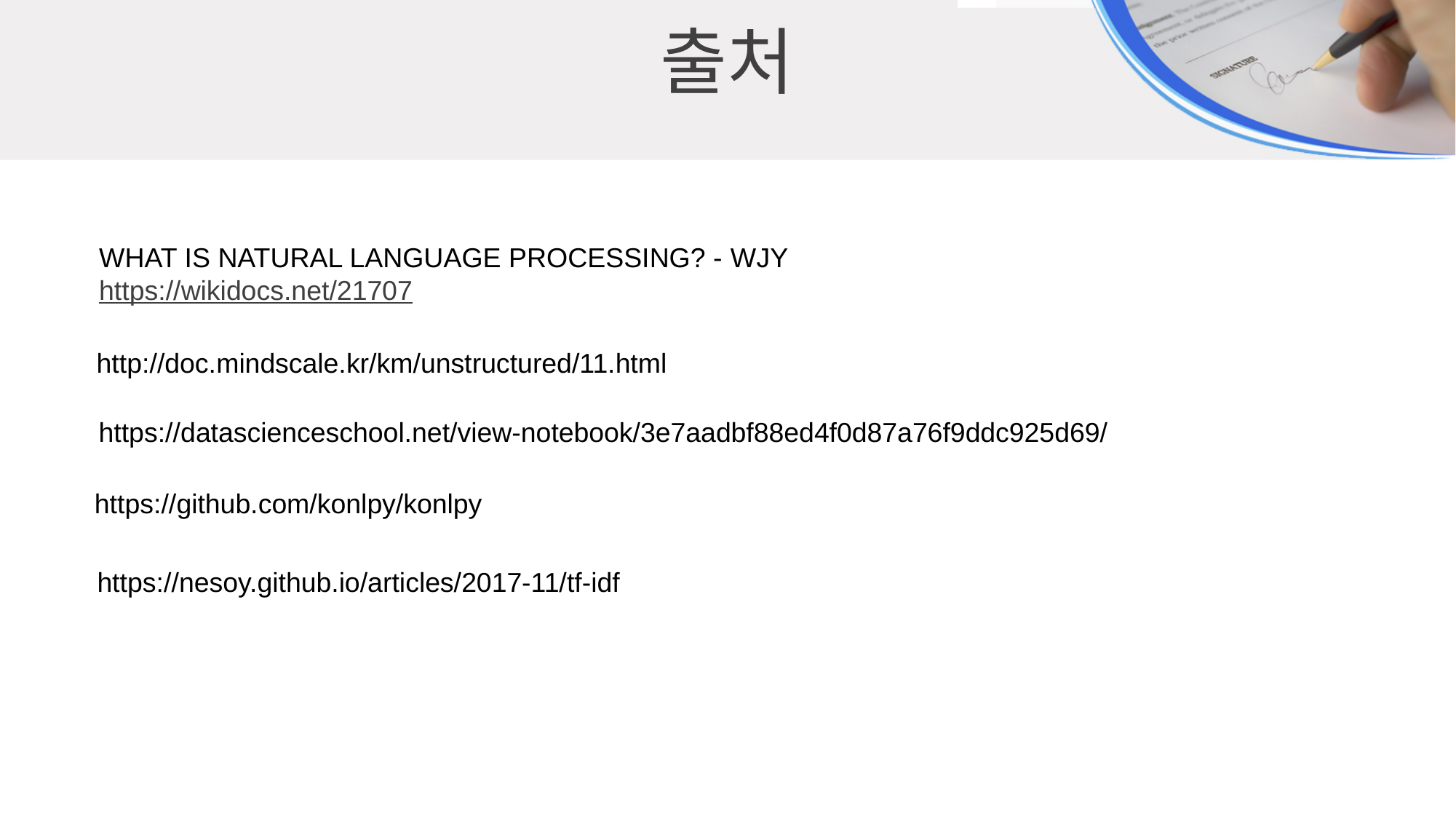

출처
WHAT IS NATURAL LANGUAGE PROCESSING? - WJY https://wikidocs.net/21707
http://doc.mindscale.kr/km/unstructured/11.html
https://datascienceschool.net/view-notebook/3e7aadbf88ed4f0d87a76f9ddc925d69/
https://github.com/konlpy/konlpy
https://nesoy.github.io/articles/2017-11/tf-idf